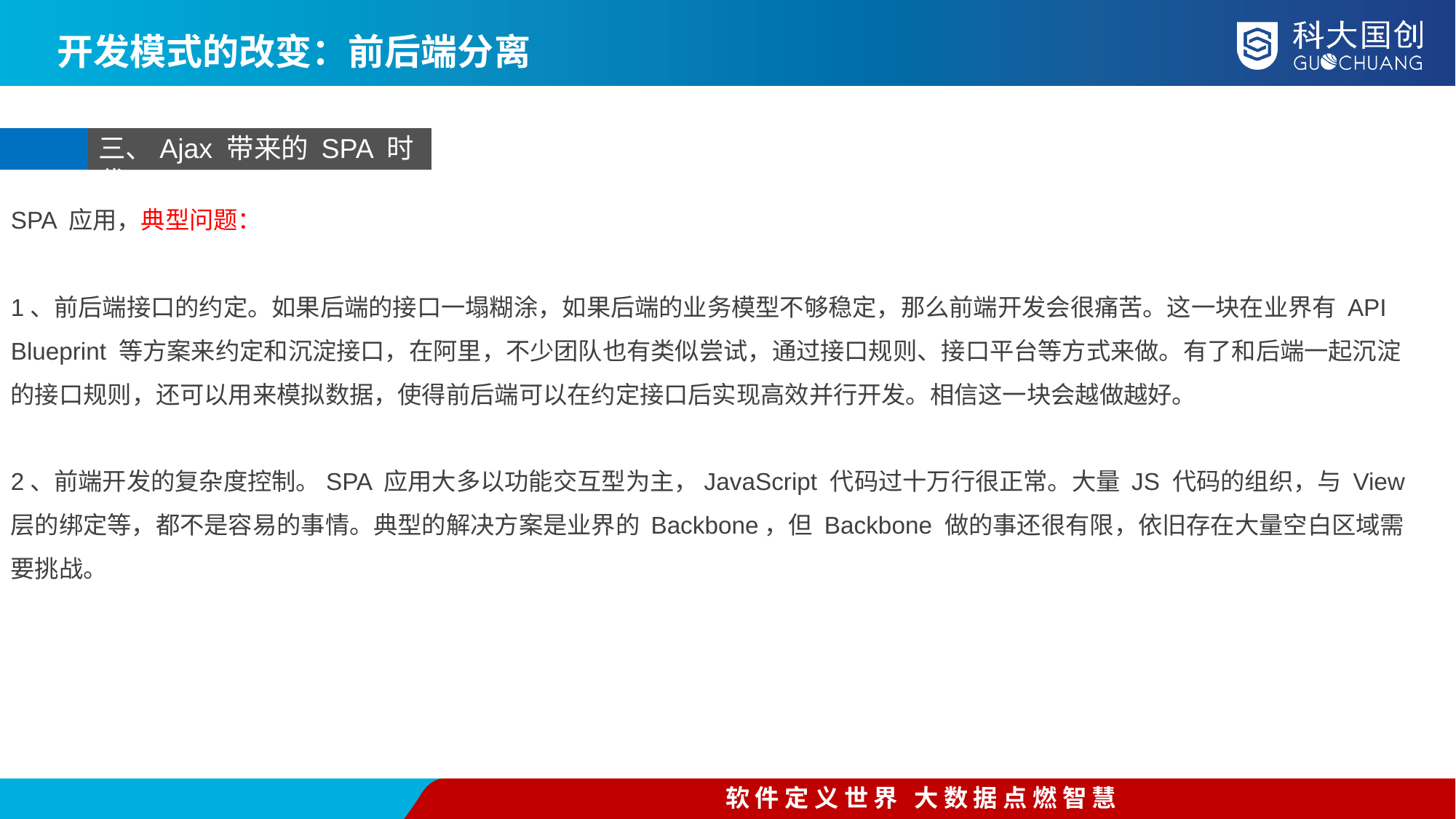

开发模式的改变：前后端分离
三、Ajax 带来的 SPA 时代

SPA 应用，典型问题：

1、前后端接口的约定。如果后端的接口一塌糊涂，如果后端的业务模型不够稳定，那么前端开发会很痛苦。这一块在业界有 API Blueprint 等方案来约定和沉淀接口，在阿里，不少团队也有类似尝试，通过接口规则、接口平台等方式来做。有了和后端一起沉淀的接口规则，还可以用来模拟数据，使得前后端可以在约定接口后实现高效并行开发。相信这一块会越做越好。

2、前端开发的复杂度控制。SPA 应用大多以功能交互型为主，JavaScript 代码过十万行很正常。大量 JS 代码的组织，与 View 层的绑定等，都不是容易的事情。典型的解决方案是业界的 Backbone，但 Backbone 做的事还很有限，依旧存在大量空白区域需要挑战。